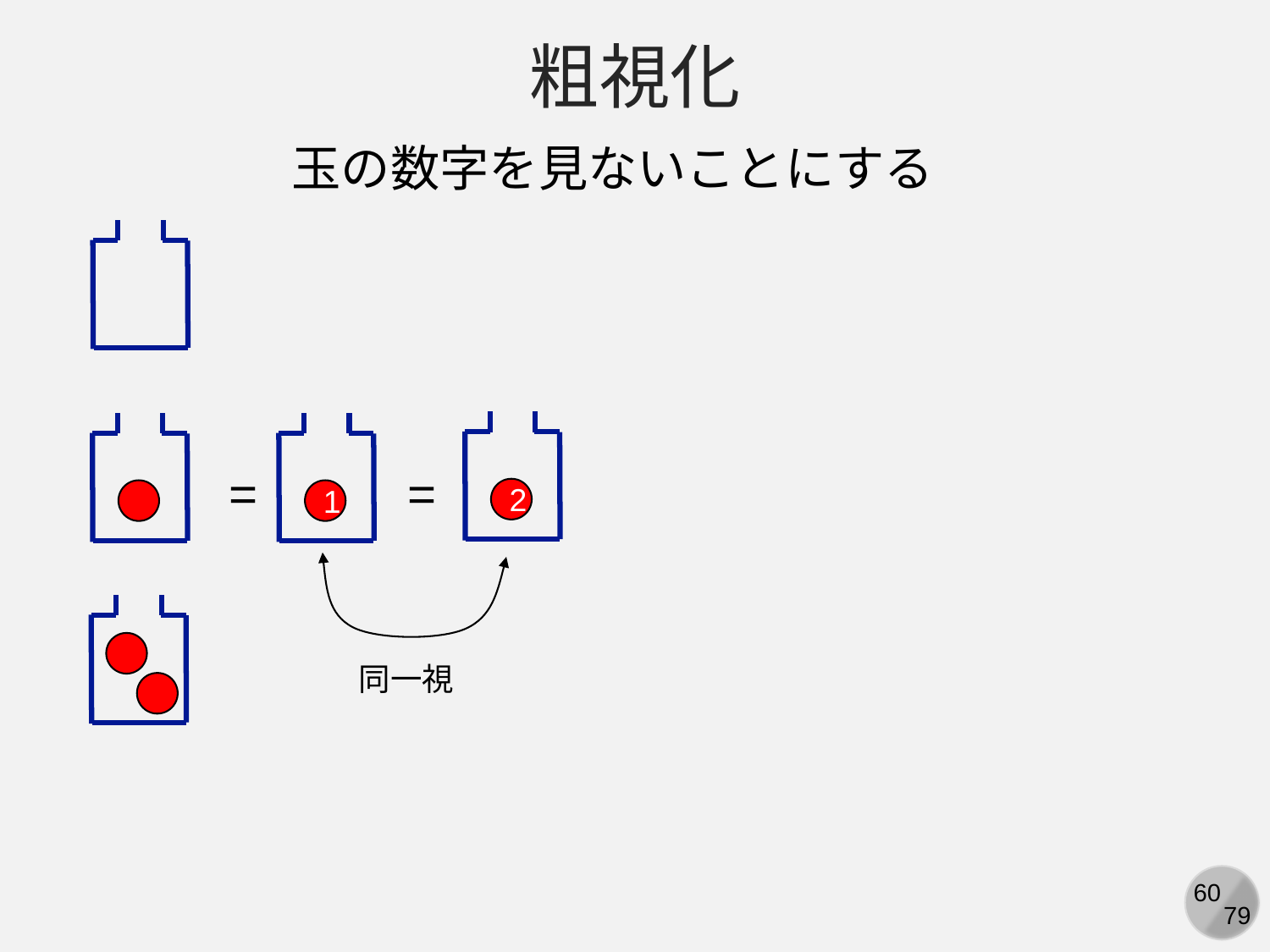

粗視化
玉の数字を見ないことにする
2

1
=
=

同一視